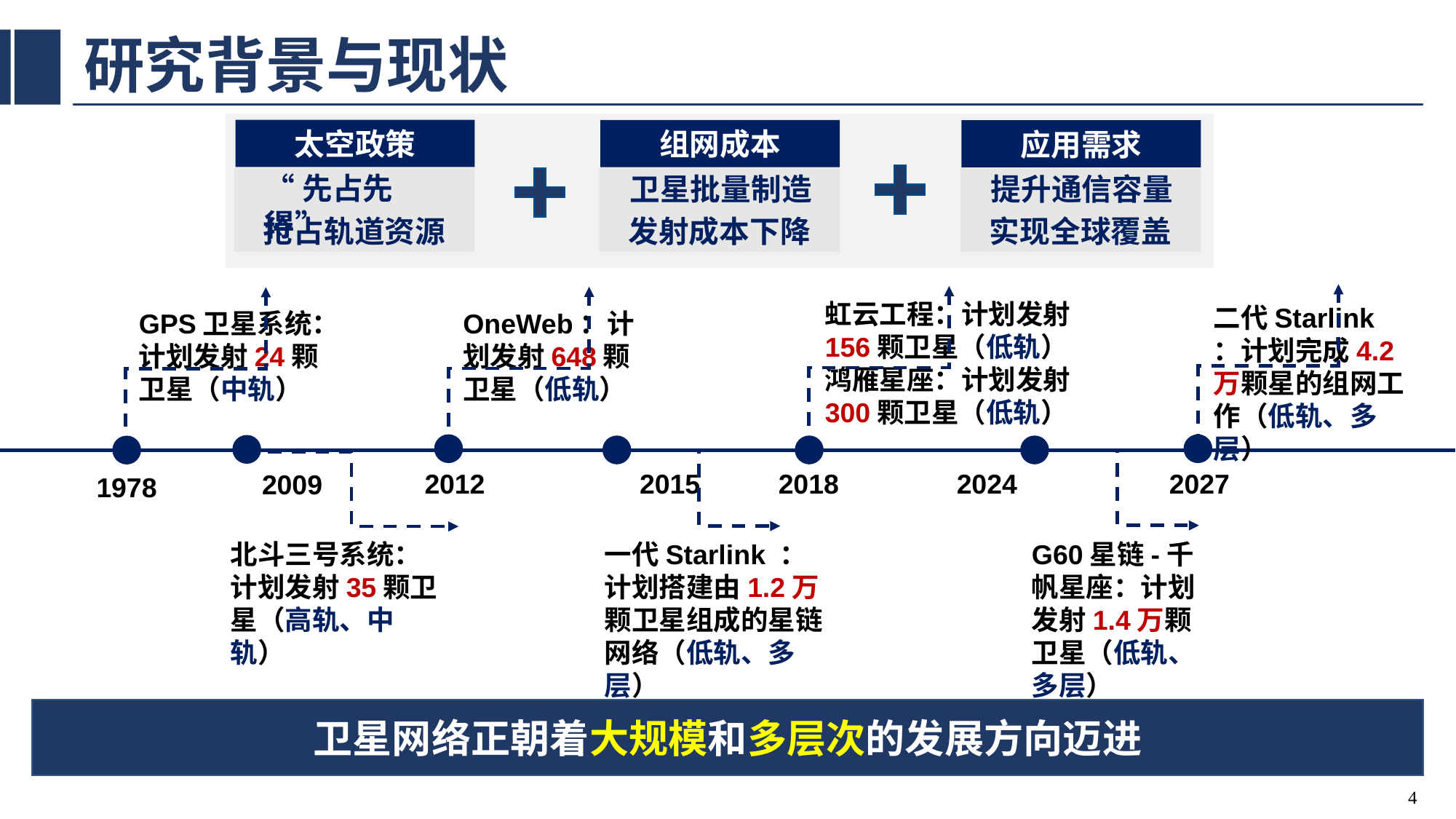

# 研究背景与现状

太空政策
“先占先得”

抢占轨道资源
组网成本
卫星批量制造

发射成本下降
应用需求
提升通信容量

实现全球覆盖

虹云工程：计划发射156颗卫星（低轨）
鸿雁星座：计划发射300颗卫星（低轨）
二代Starlink ：计划完成4.2万颗星的组网工作（低轨、多层）
GPS卫星系统：计划发射24颗卫星（中轨）
OneWeb：计划发射648颗卫星（低轨）

2015
2024
2012
2027
2018
2009
1978
北斗三号系统：计划发射35颗卫星（高轨、中轨）
一代Starlink ：计划搭建由1.2万颗卫星组成的星链网络（低轨、多层）
G60星链-千帆星座：计划发射1.4万颗卫星（低轨、多层）
卫星网络正朝着大规模和多层次的发展方向迈进
4